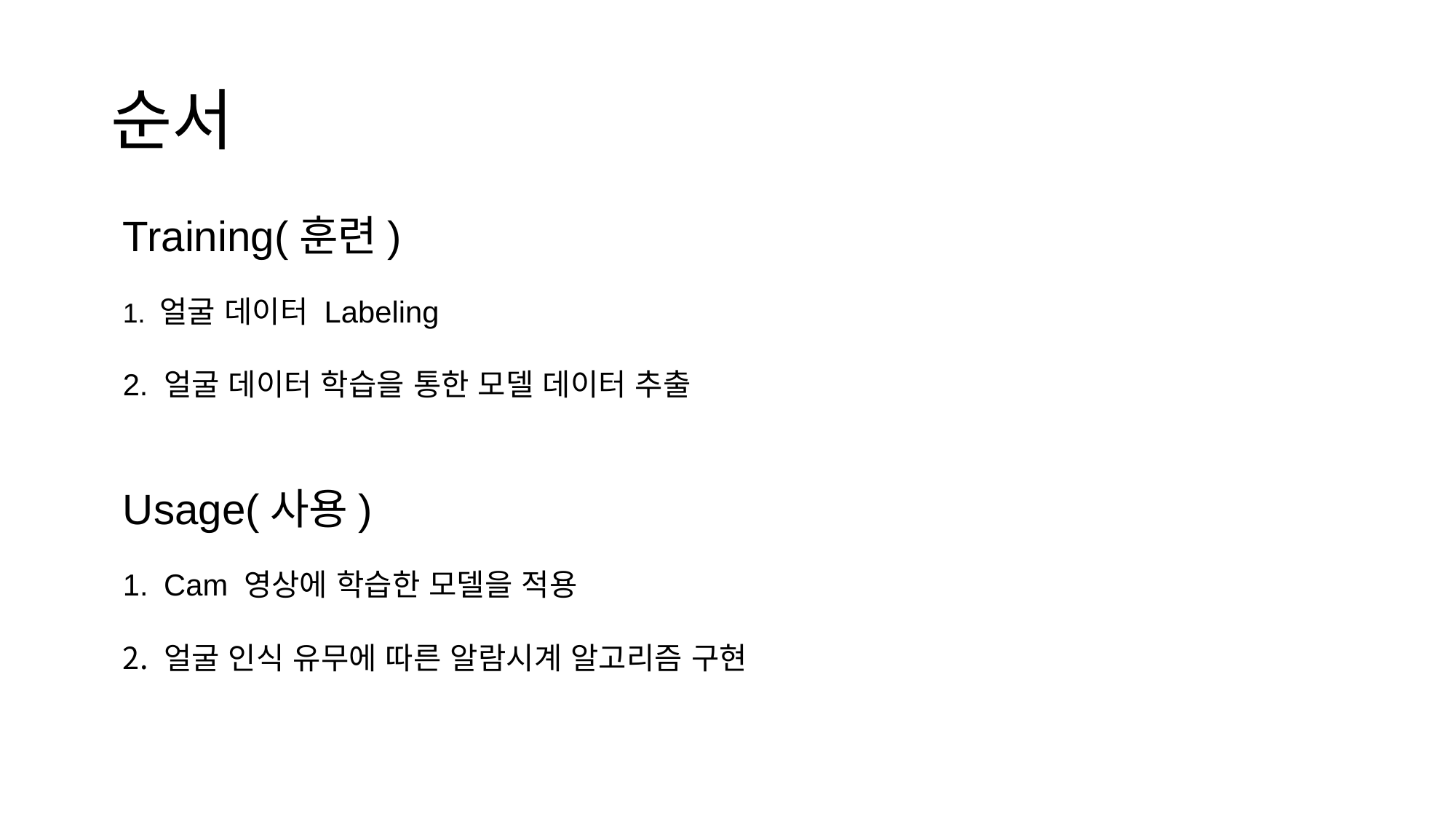

# 순서
Training(훈련)

1. 얼굴 데이터 Labeling

2. 얼굴 데이터 학습을 통한 모델 데이터 추출
Usage(사용)

Cam 영상에 학습한 모델을 적용

얼굴 인식 유무에 따른 알람시계 알고리즘 구현